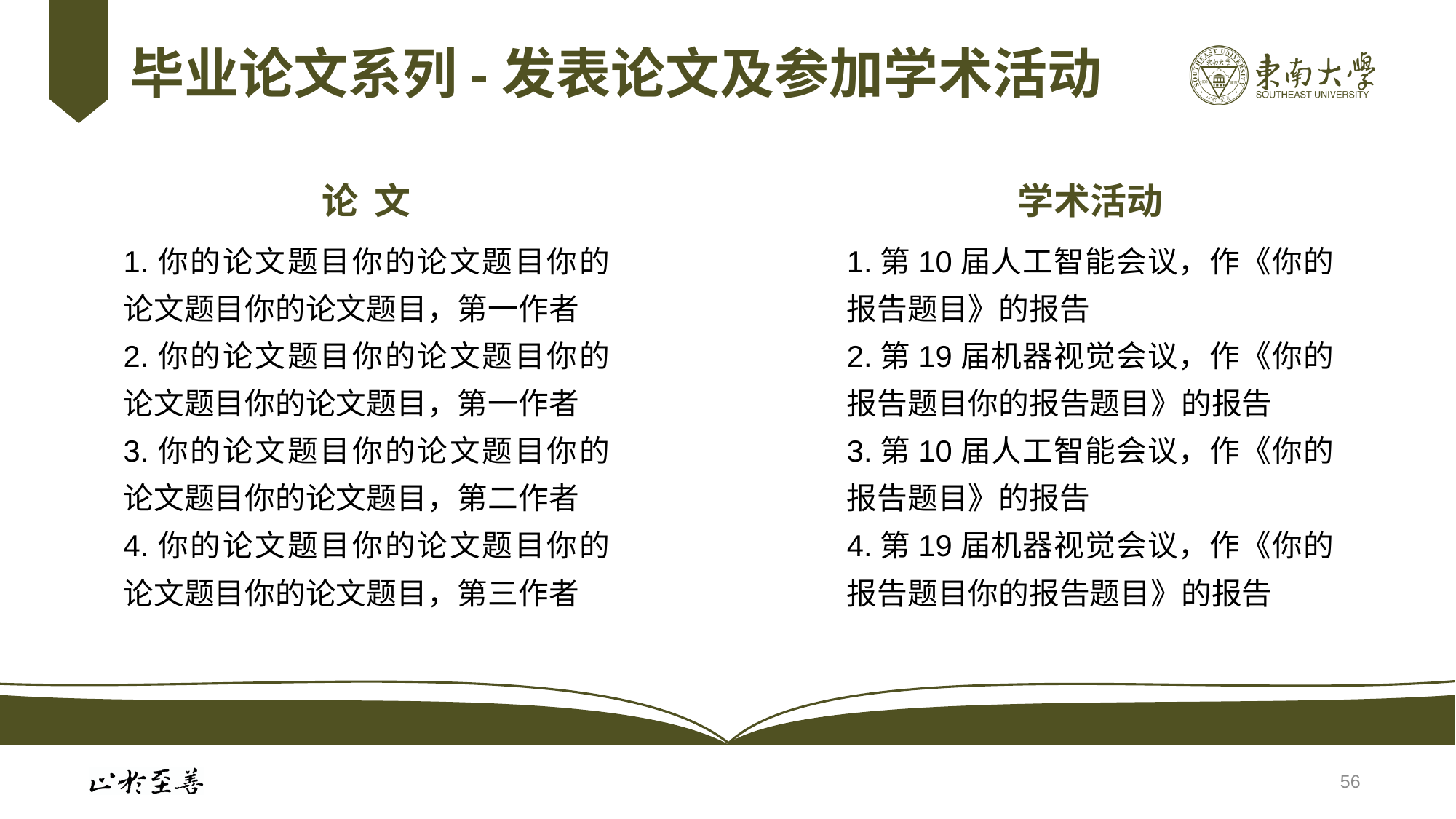

# 毕业论文系列-发表论文及参加学术活动
论  文
1.你的论文题目你的论文题目你的论文题目你的论文题目，第一作者
2.你的论文题目你的论文题目你的论文题目你的论文题目，第一作者
3.你的论文题目你的论文题目你的论文题目你的论文题目，第二作者
4.你的论文题目你的论文题目你的论文题目你的论文题目，第三作者

学术活动
1.第10届人工智能会议，作《你的报告题目》的报告
2.第19届机器视觉会议，作《你的报告题目你的报告题目》的报告
3.第10届人工智能会议，作《你的报告题目》的报告
4.第19届机器视觉会议，作《你的报告题目你的报告题目》的报告

56